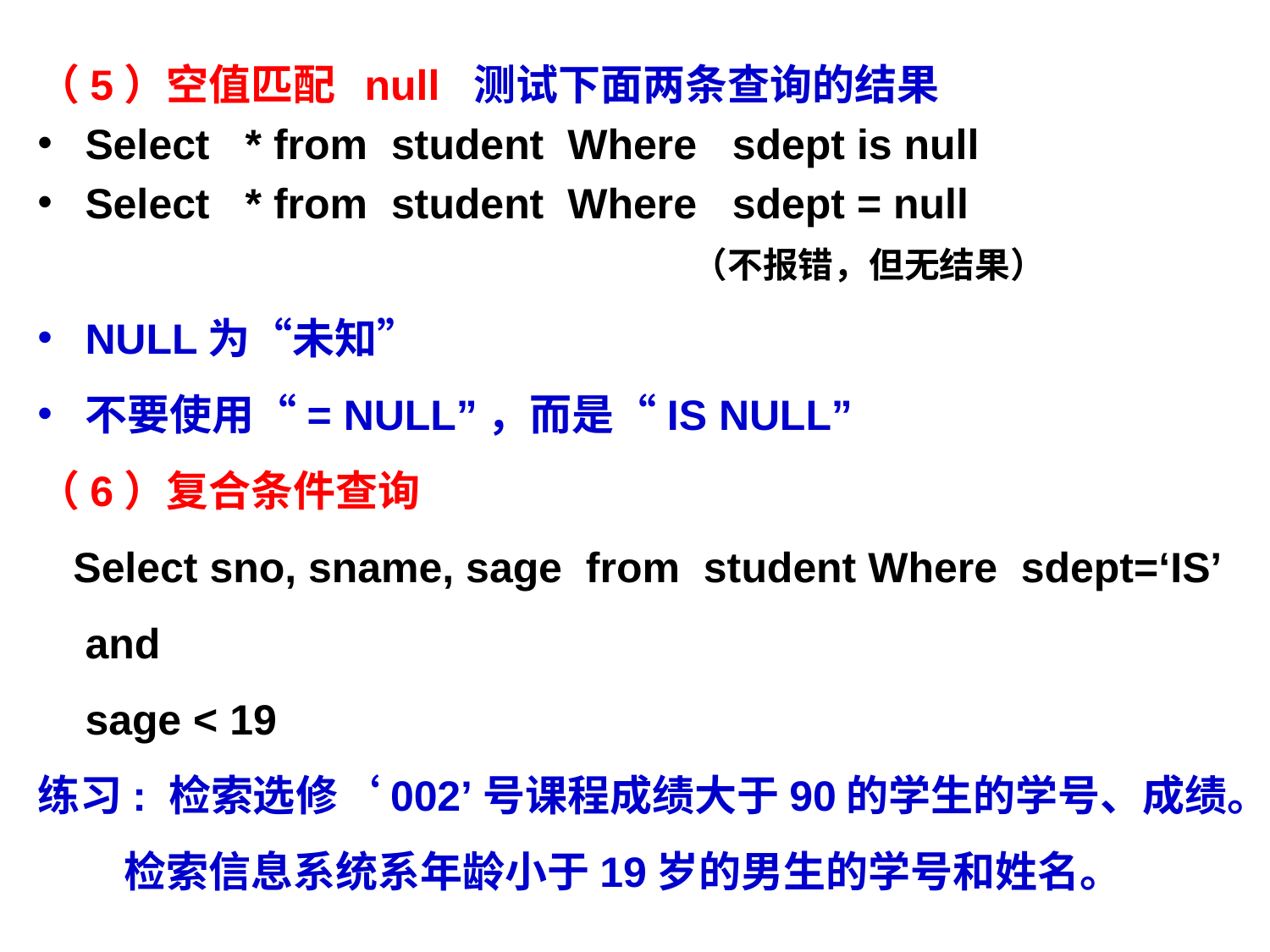

（5）空值匹配  null  测试下面两条查询的结果
Select   * from  student  Where   sdept is null
Select   * from  student  Where   sdept = null
					 （不报错，但无结果）
NULL为“未知”
不要使用“= NULL”，而是“IS NULL”
（6）复合条件查询
   Select sno, sname, sage  from  student Where  sdept=‘IS’ and                                                                                      sage < 19
练习: 检索选修‘002’号课程成绩大于90的学生的学号、成绩。
        检索信息系统系年龄小于19岁的男生的学号和姓名。